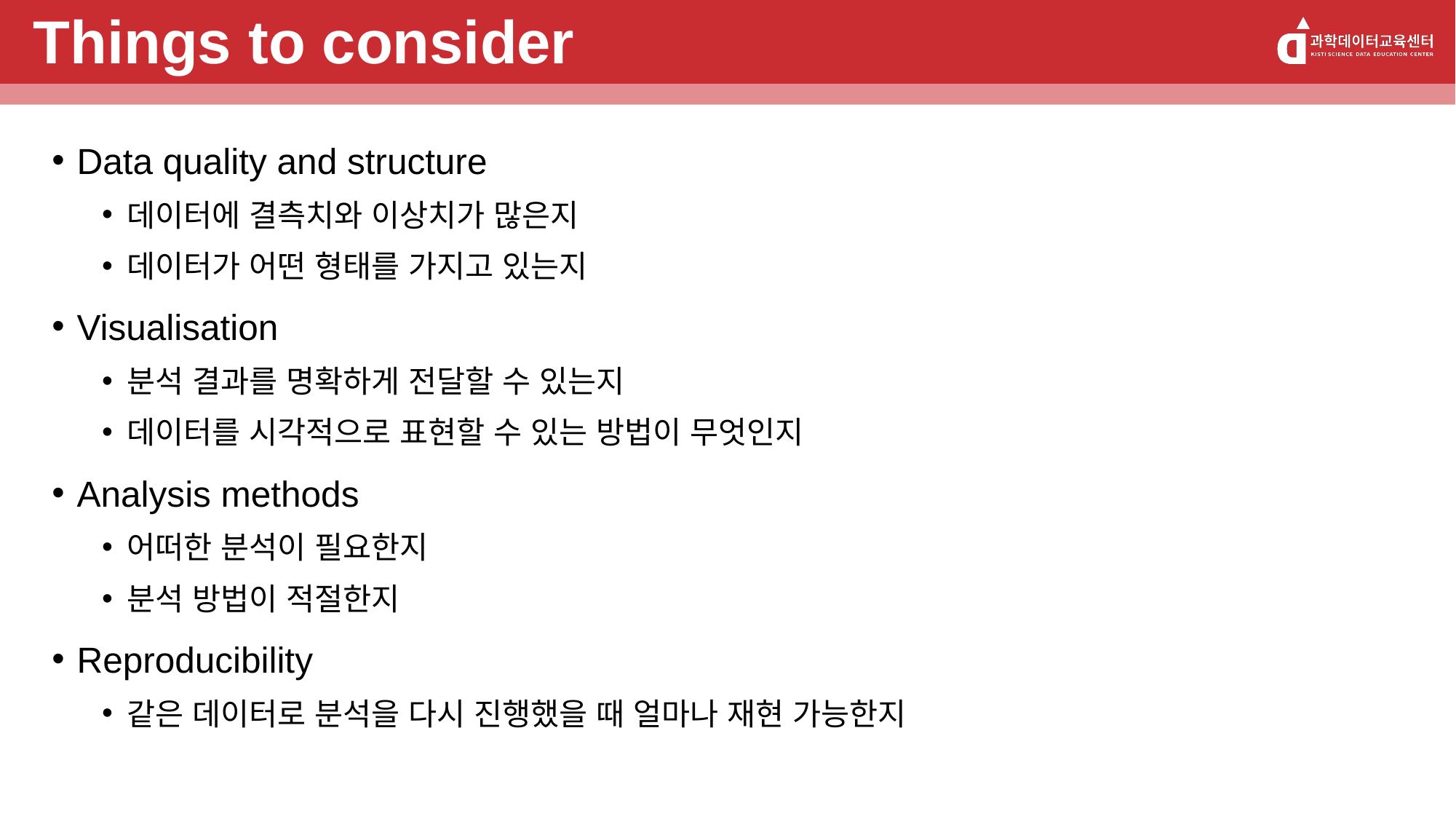

# Things to consider
Data quality and structure
데이터에 결측치와 이상치가 많은지
데이터가 어떤 형태를 가지고 있는지
Visualisation
분석 결과를 명확하게 전달할 수 있는지
데이터를 시각적으로 표현할 수 있는 방법이 무엇인지
Analysis methods
어떠한 분석이 필요한지
분석 방법이 적절한지
Reproducibility
같은 데이터로 분석을 다시 진행했을 때 얼마나 재현 가능한지